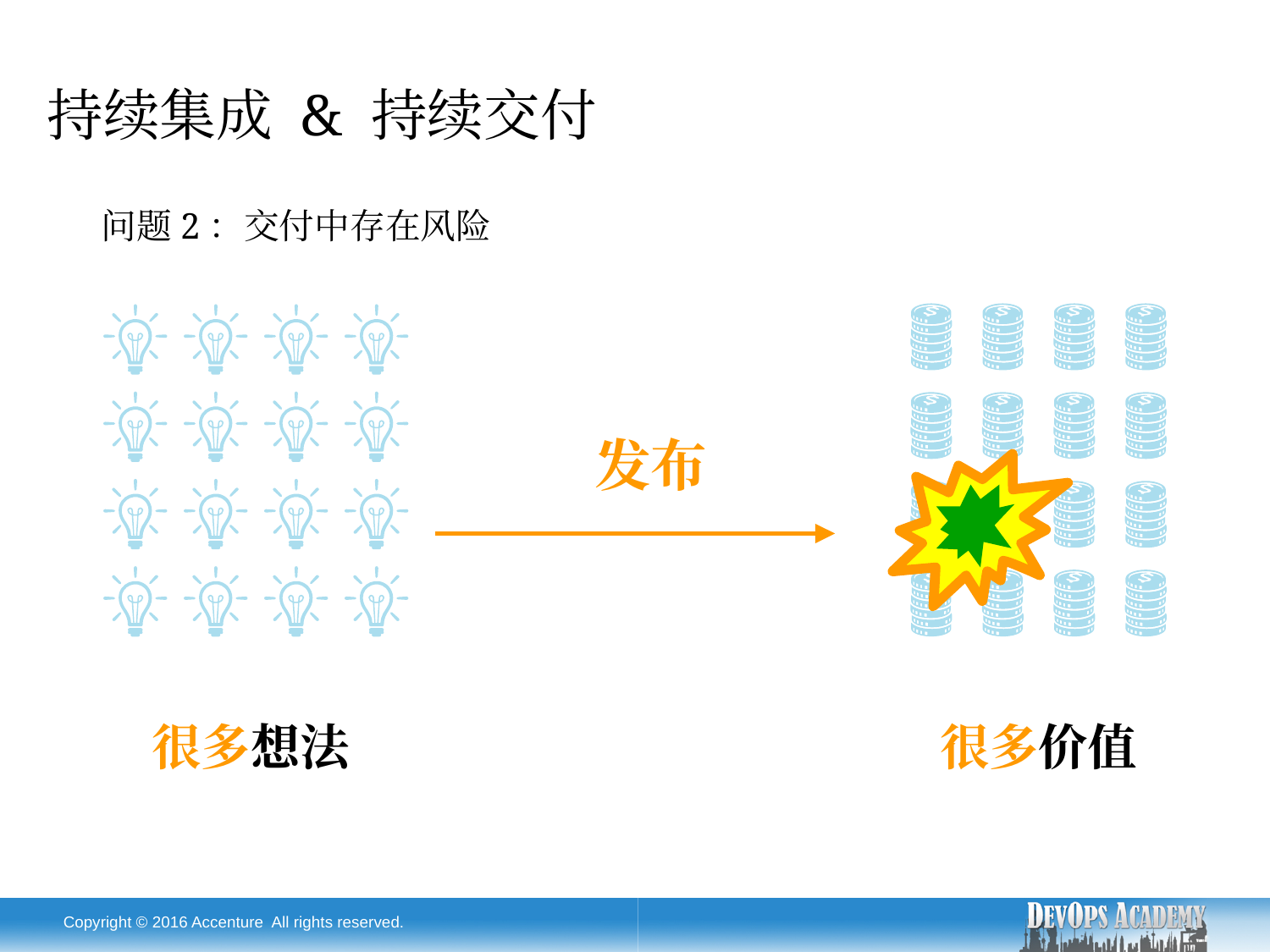

持续集成 & 持续交付
问题2：交付中存在风险

很多价值

很多想法
发布

Copyright © 2016 Accenture  All rights reserved.